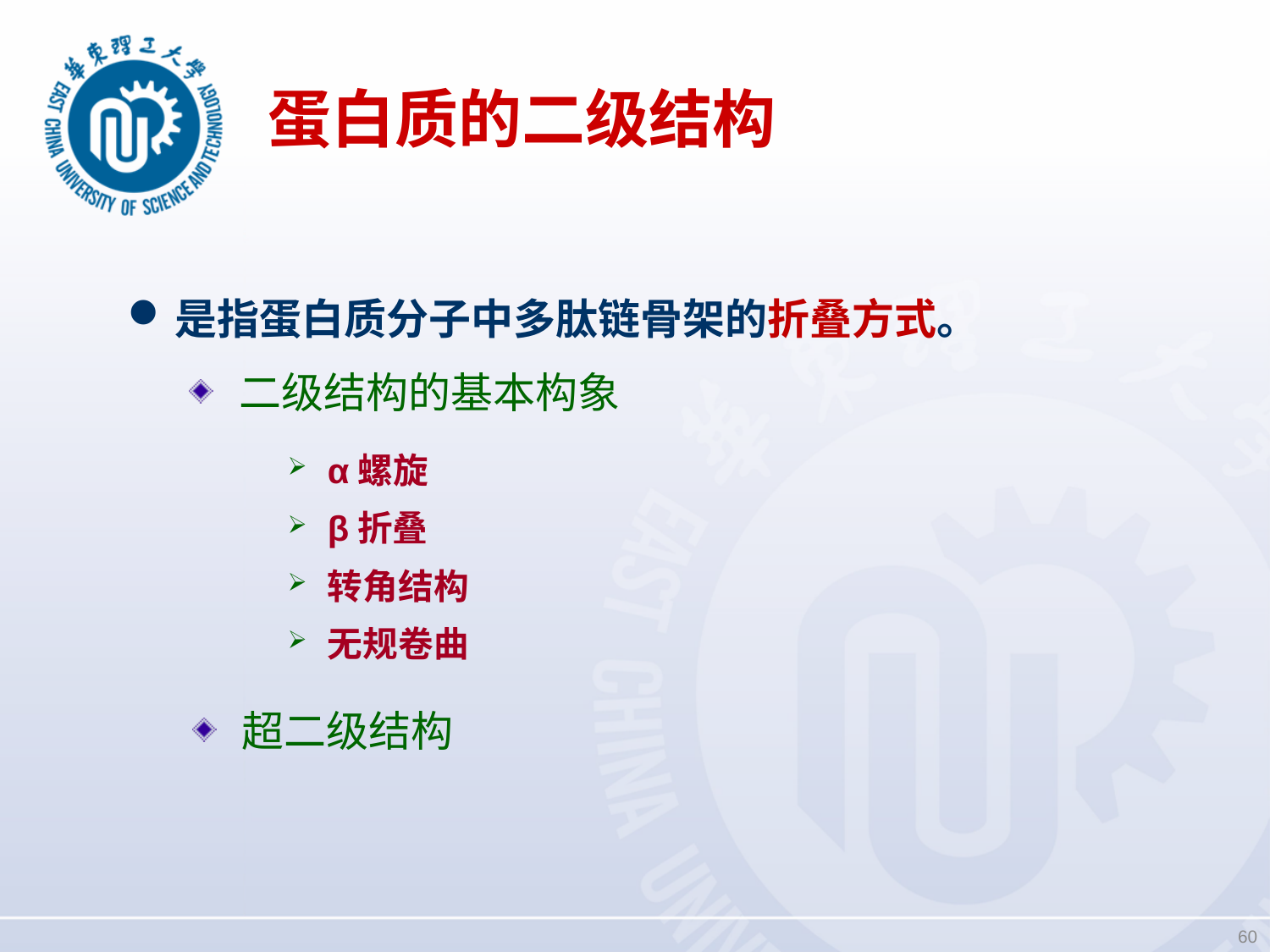

# 蛋白质的二级结构
是指蛋白质分子中多肽链骨架的折叠方式。
二级结构的基本构象

α螺旋
β折叠
转角结构
无规卷曲
超二级结构
60